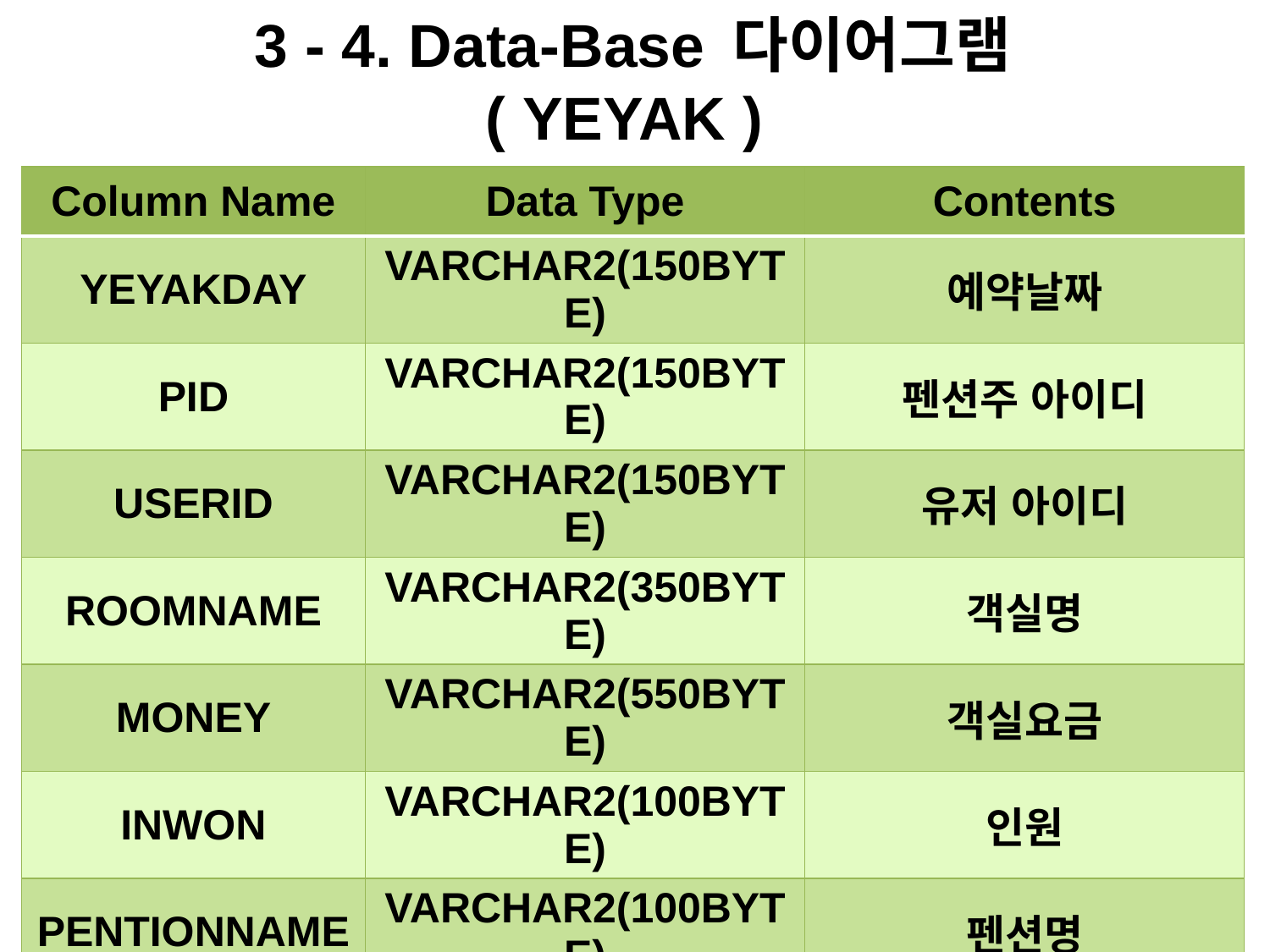

# 3 - 4. Data-Base 다이어그램 ( YEYAK )
| Column Name | Data Type | Contents |
| --- | --- | --- |
| YEYAKDAY | VARCHAR2(150BYTE) | 예약날짜 |
| PID | VARCHAR2(150BYTE) | 펜션주 아이디 |
| USERID | VARCHAR2(150BYTE) | 유저 아이디 |
| ROOMNAME | VARCHAR2(350BYTE) | 객실명 |
| MONEY | VARCHAR2(550BYTE) | 객실요금 |
| INWON | VARCHAR2(100BYTE) | 인원 |
| PENTIONNAME | VARCHAR2(100BYTE) | 펜션명 |
| BANK | VARCHAR2(150BYTE) | 은행 |
| CARD | VARCHAR2(150BYTE) | 카드 |
| ROOMINDEX | VARCHAR2(20BYTE) | 객실번호 |